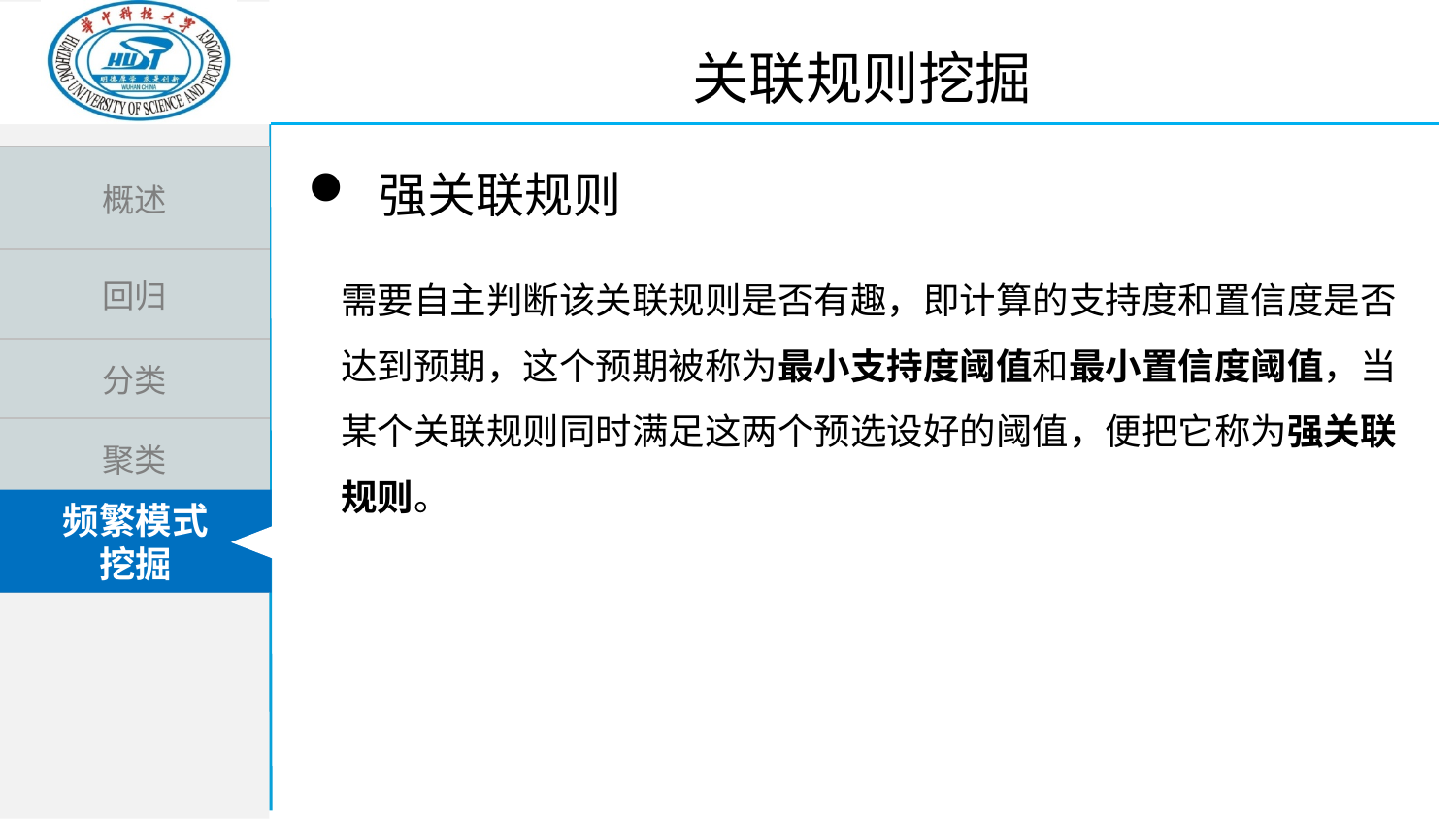

关联规则挖掘
 强关联规则
需要自主判断该关联规则是否有趣，即计算的支持度和置信度是否达到预期，这个预期被称为最小支持度阈值和最小置信度阈值，当某个关联规则同时满足这两个预选设好的阈值，便把它称为强关联规则。